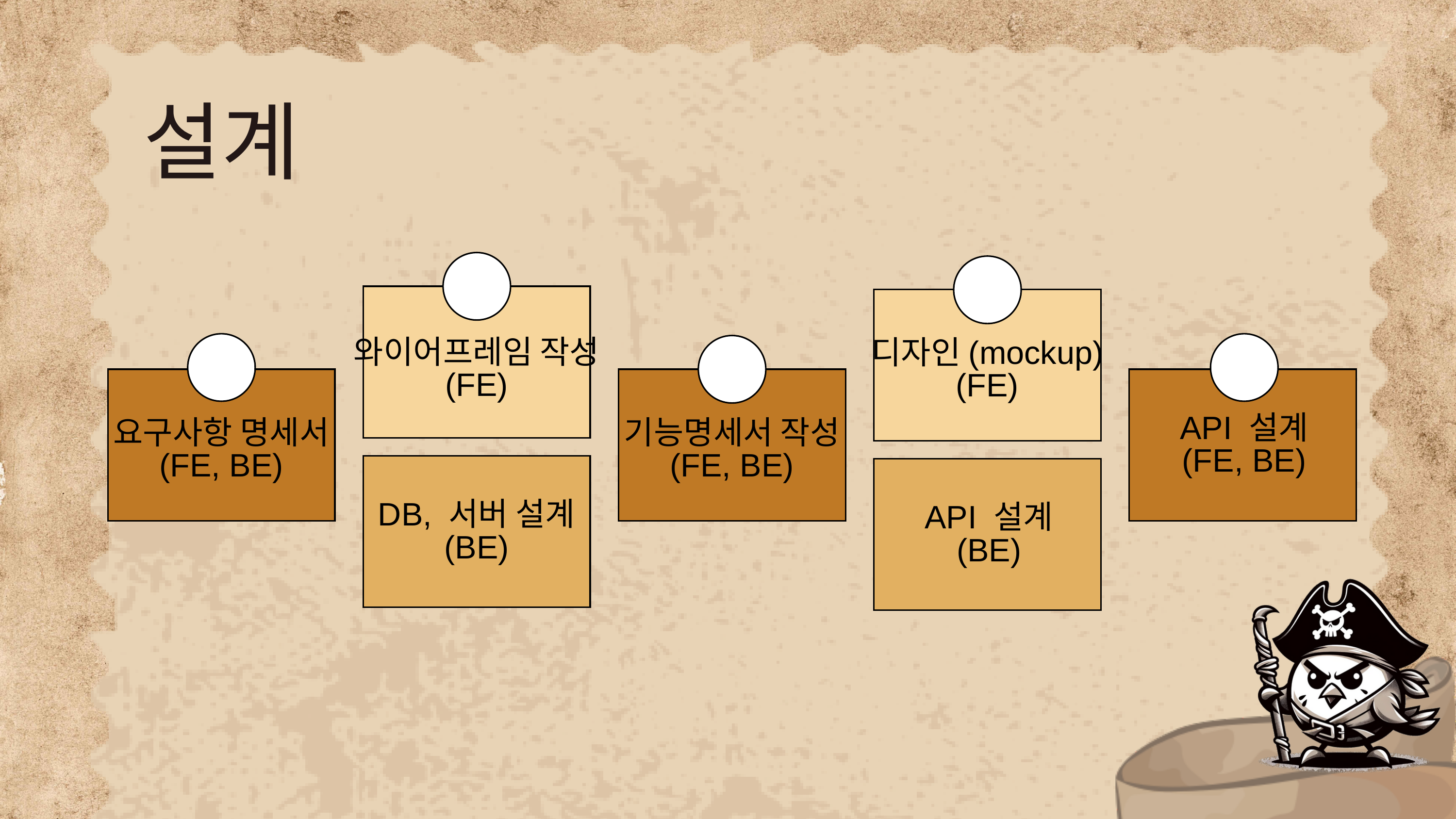

설계

2
4

와이어프레임 작성
(FE)
디자인(mockup)
(FE)
1
5
3

API 설계
(FE, BE)
요구사항 명세서
(FE, BE)
기능명세서 작성
(FE, BE)

DB, 서버 설계
(BE)
API 설계
(BE)